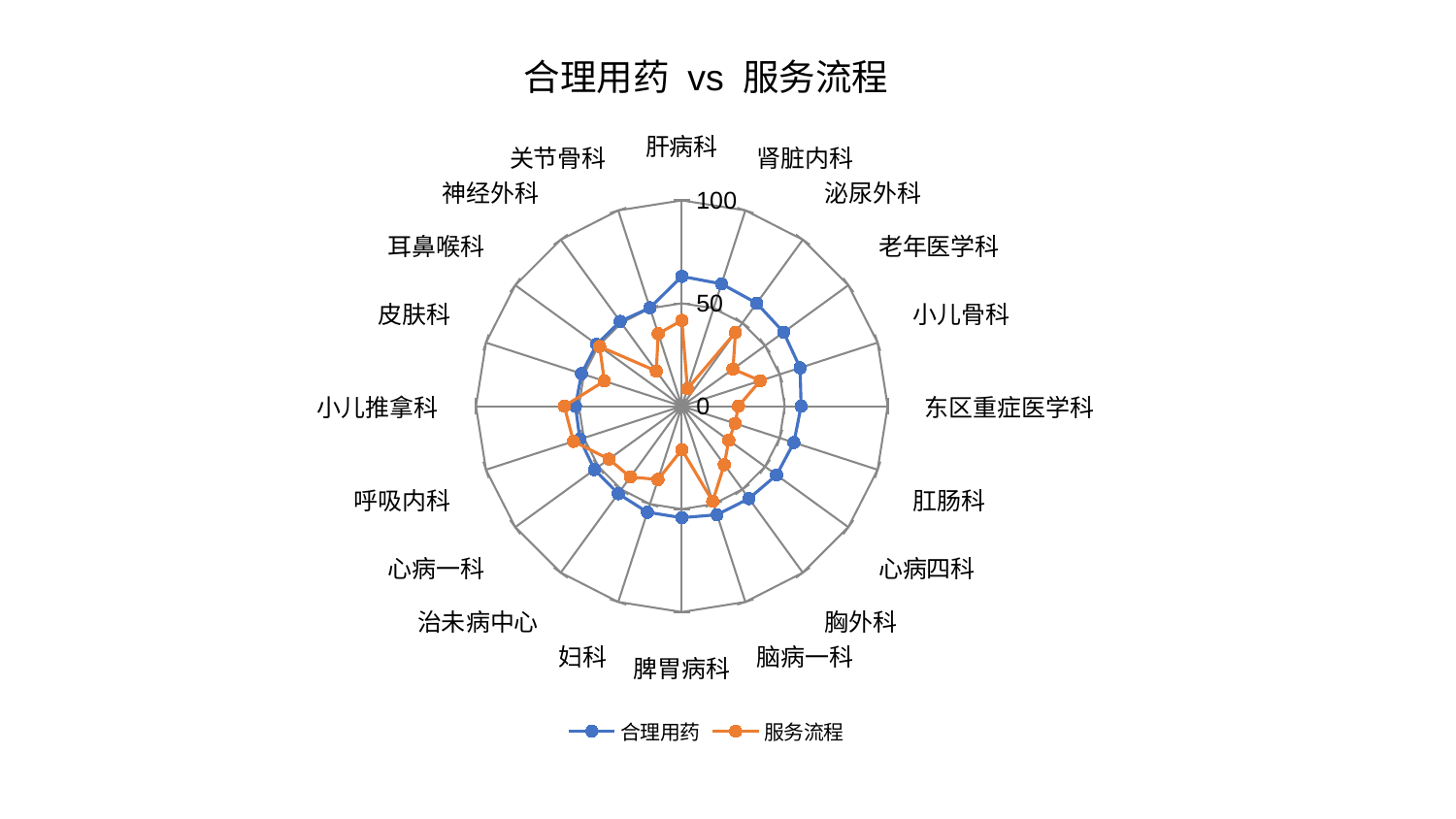

### Chart: 合理用药 vs 服务流程

| Category | 合理用药 | 服务流程 |
|---|---|---|
| 肝病科 | 63.063083350763726 | 41.68819330457086 |
| 肾脏内科 | 62.48945069631917 | 8.88472873857314 |
| 泌尿外科 | 61.9037939639763 | 44.340685158841666 |
| 老年医学科 | 61.13024265638161 | 30.735228971602364 |
| 小儿骨科 | 60.42093354520331 | 40.09256250970883 |
| 东区重症医学科 | 57.93448312068135 | 27.52112185449223 |
| 肛肠科 | 57.26209932739439 | 27.19934134350785 |
| 心病四科 | 56.885081697133444 | 28.224537759347832 |
| 胸外科 | 55.5029502227294 | 35.118010366686306 |
| 脑病一科 | 55.47060019385536 | 48.60277881422621 |
| 脾胃病科 | 54.190365686573855 | 21.111617903397274 |
| 妇科 | 54.17858136586197 | 37.455234978039 |
| 治未病中心 | 52.57042948058992 | 42.551288511588695 |
| 心病一科 | 52.43030791925289 | 43.78566306972093 |
| 呼吸内科 | 52.034967132166926 | 55.34408650291512 |
| 小儿推拿科 | 51.64325804836487 | 57.08383462057492 |
| 皮肤科 | 51.21602502031901 | 39.56876787921777 |
| 耳鼻喉科 | 51.12024408396477 | 49.32401370179849 |
| 神经外科 | 50.94964869969928 | 21.09525232673674 |
| 关节骨科 | 50.25735029138556 | 37.0359903793736 |
54